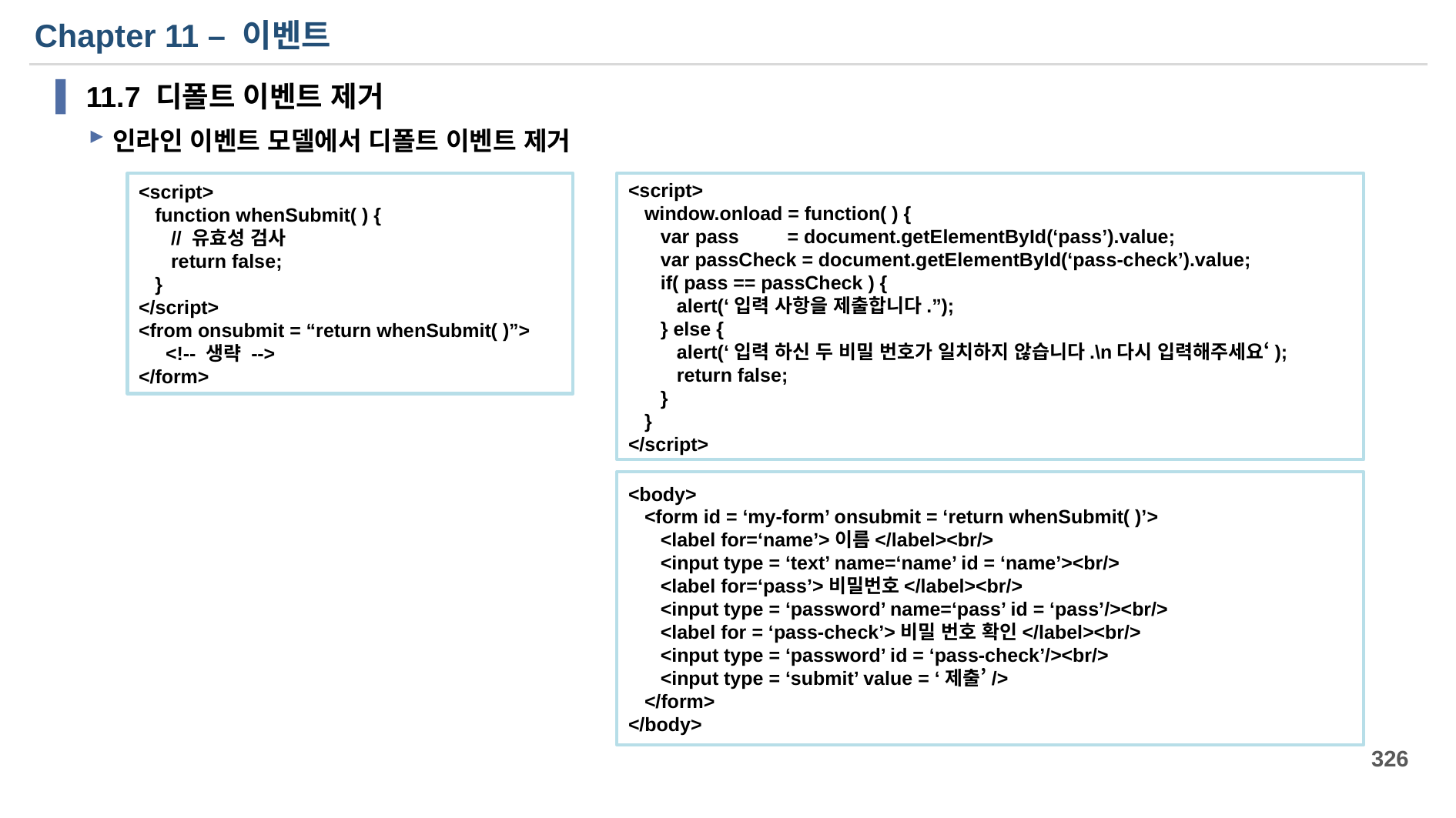

# Chapter 11 – 이벤트
11.7 디폴트 이벤트 제거
인라인 이벤트 모델에서 디폴트 이벤트 제거

<script>
   function whenSubmit( ) {
      // 유효성 검사
      return false;
   }
</script>
<from onsubmit = “return whenSubmit( )”>
     <!-- 생략 -->
</form>
<script>
   window.onload = function( ) {
      var pass         = document.getElementById(‘pass’).value;
      var passCheck = document.getElementById(‘pass-check’).value;
      if( pass == passCheck ) {
         alert(‘입력 사항을 제출합니다.”);
      } else {
         alert(‘입력 하신 두 비밀 번호가 일치하지 않습니다.\n다시 입력해주세요‘);
         return false;
      }
   }
</script>
<body>
   <form id = ‘my-form’ onsubmit = ‘return whenSubmit( )’>
      <label for=‘name’>이름</label><br/>
      <input type = ‘text’ name=‘name’ id = ‘name’><br/>
      <label for=‘pass’>비밀번호</label><br/>
      <input type = ‘password’ name=‘pass’ id = ‘pass’/><br/>
      <label for = ‘pass-check’>비밀 번호 확인</label><br/>
      <input type = ‘password’ id = ‘pass-check’/><br/>
      <input type = ‘submit’ value = ‘제출’/>
   </form>
</body>
326